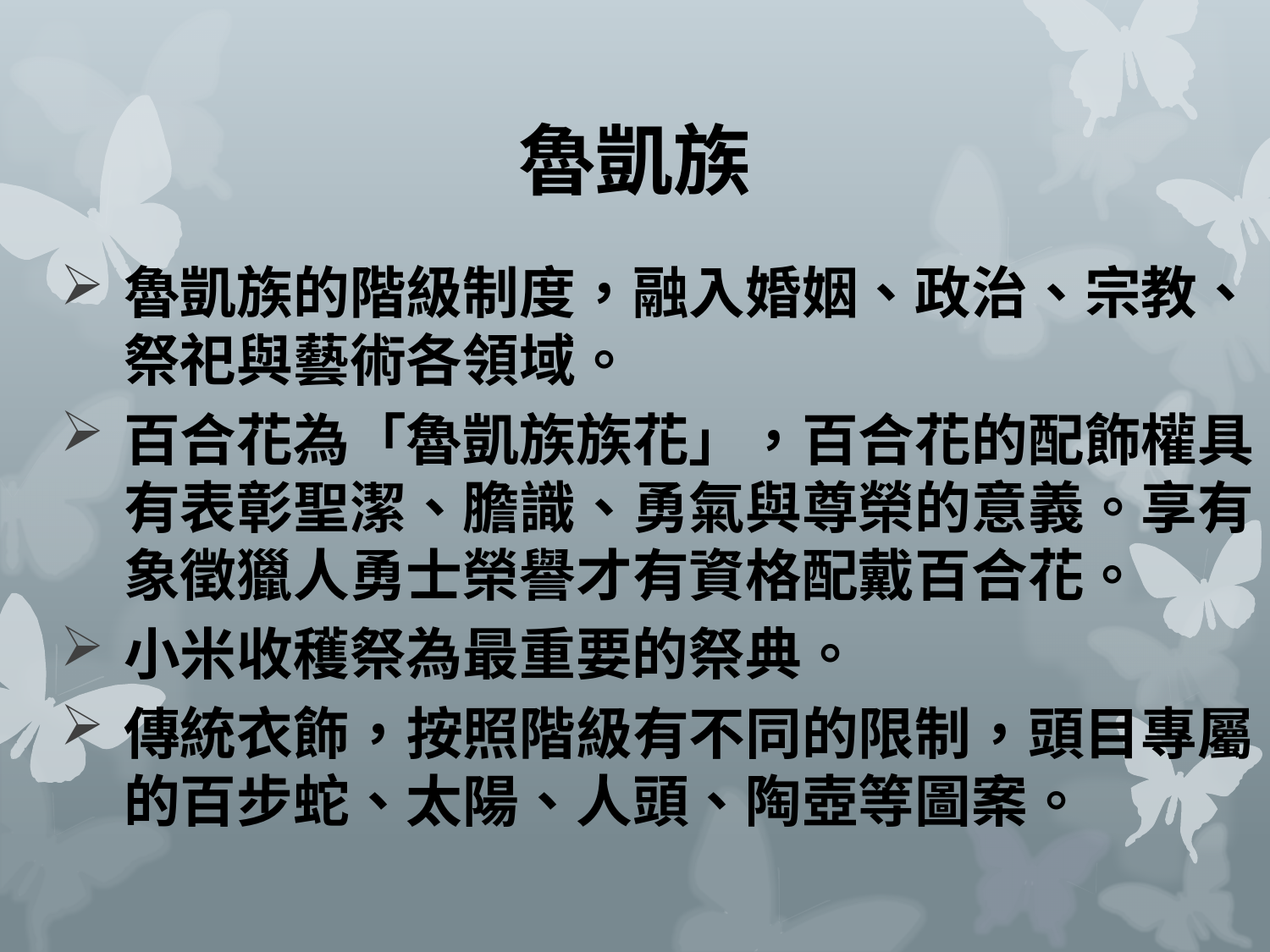

# 魯凱族
魯凱族的階級制度，融入婚姻、政治、宗教、祭祀與藝術各領域。
百合花為「魯凱族族花」，百合花的配飾權具有表彰聖潔、膽識、勇氣與尊榮的意義。享有象徵獵人勇士榮譽才有資格配戴百合花。
小米收穫祭為最重要的祭典。
傳統衣飾，按照階級有不同的限制，頭目專屬的百步蛇、太陽、人頭、陶壺等圖案。